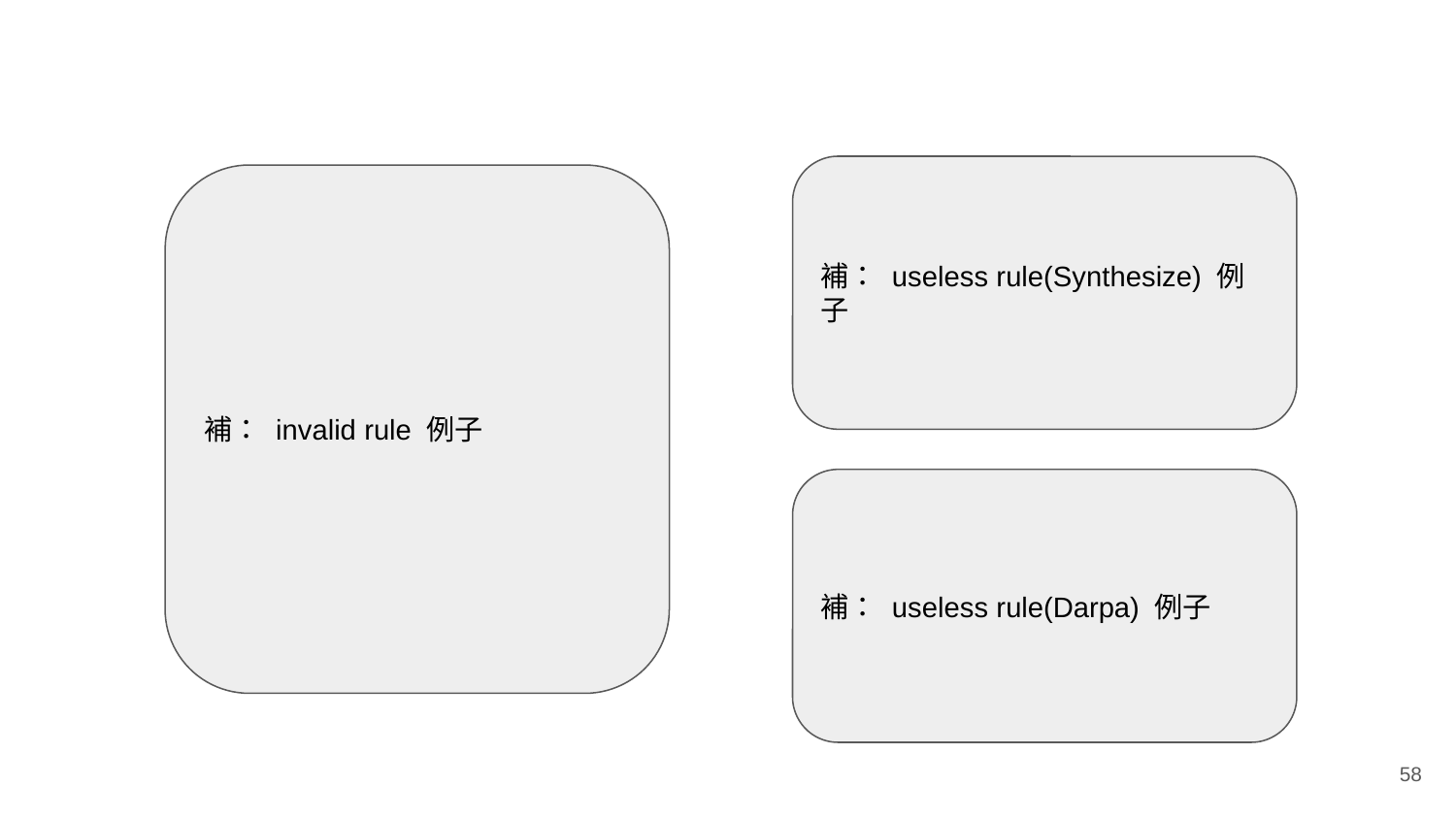

補： useless rule(Synthesize) 例子
補： invalid rule 例子
補： useless rule(Darpa) 例子
58